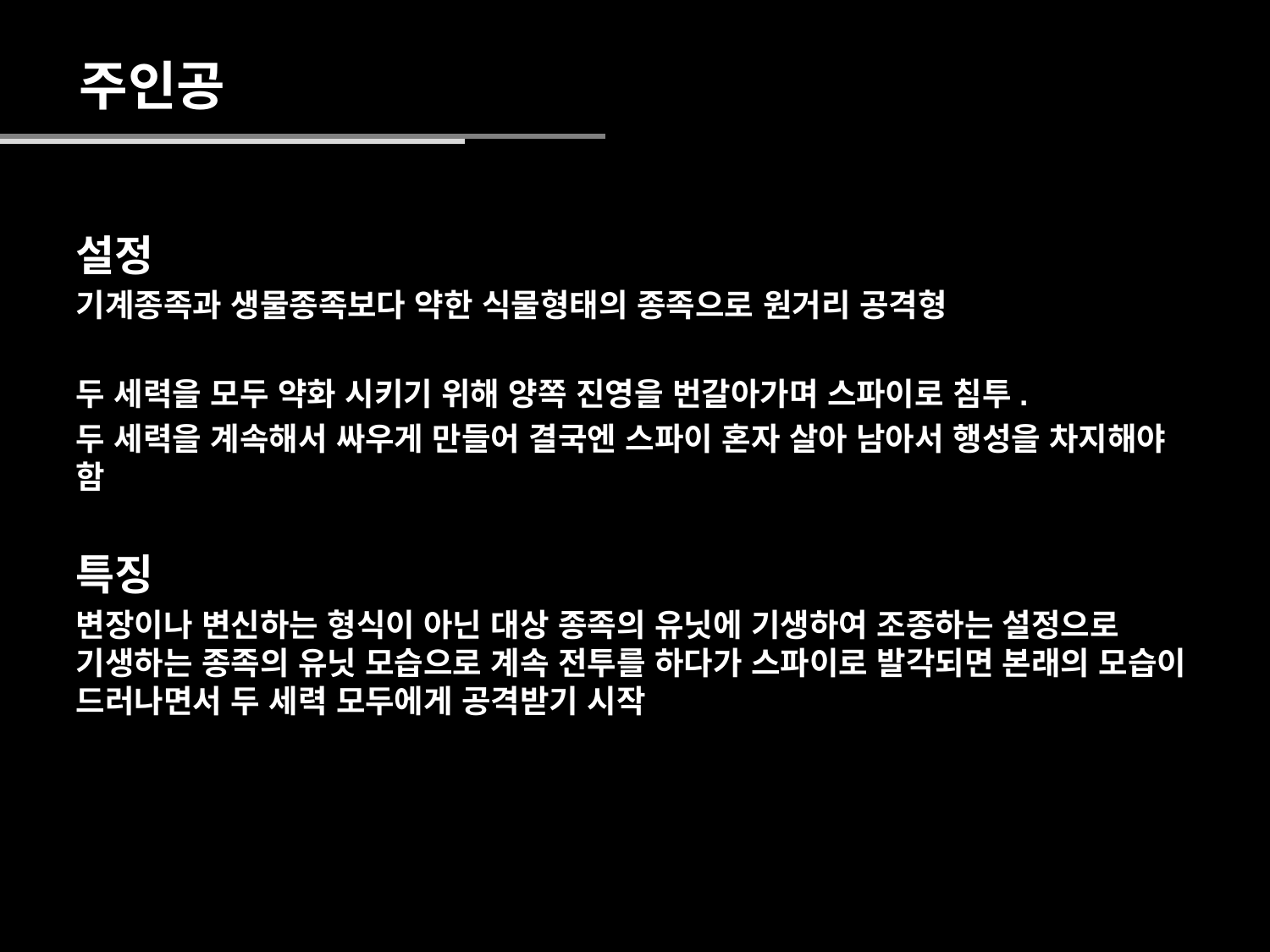

주인공
설정
기계종족과 생물종족보다 약한 식물형태의 종족으로 원거리 공격형

두 세력을 모두 약화 시키기 위해 양쪽 진영을 번갈아가며 스파이로 침투.
두 세력을 계속해서 싸우게 만들어 결국엔 스파이 혼자 살아 남아서 행성을 차지해야 함

특징
변장이나 변신하는 형식이 아닌 대상 종족의 유닛에 기생하여 조종하는 설정으로 기생하는 종족의 유닛 모습으로 계속 전투를 하다가 스파이로 발각되면 본래의 모습이 드러나면서 두 세력 모두에게 공격받기 시작